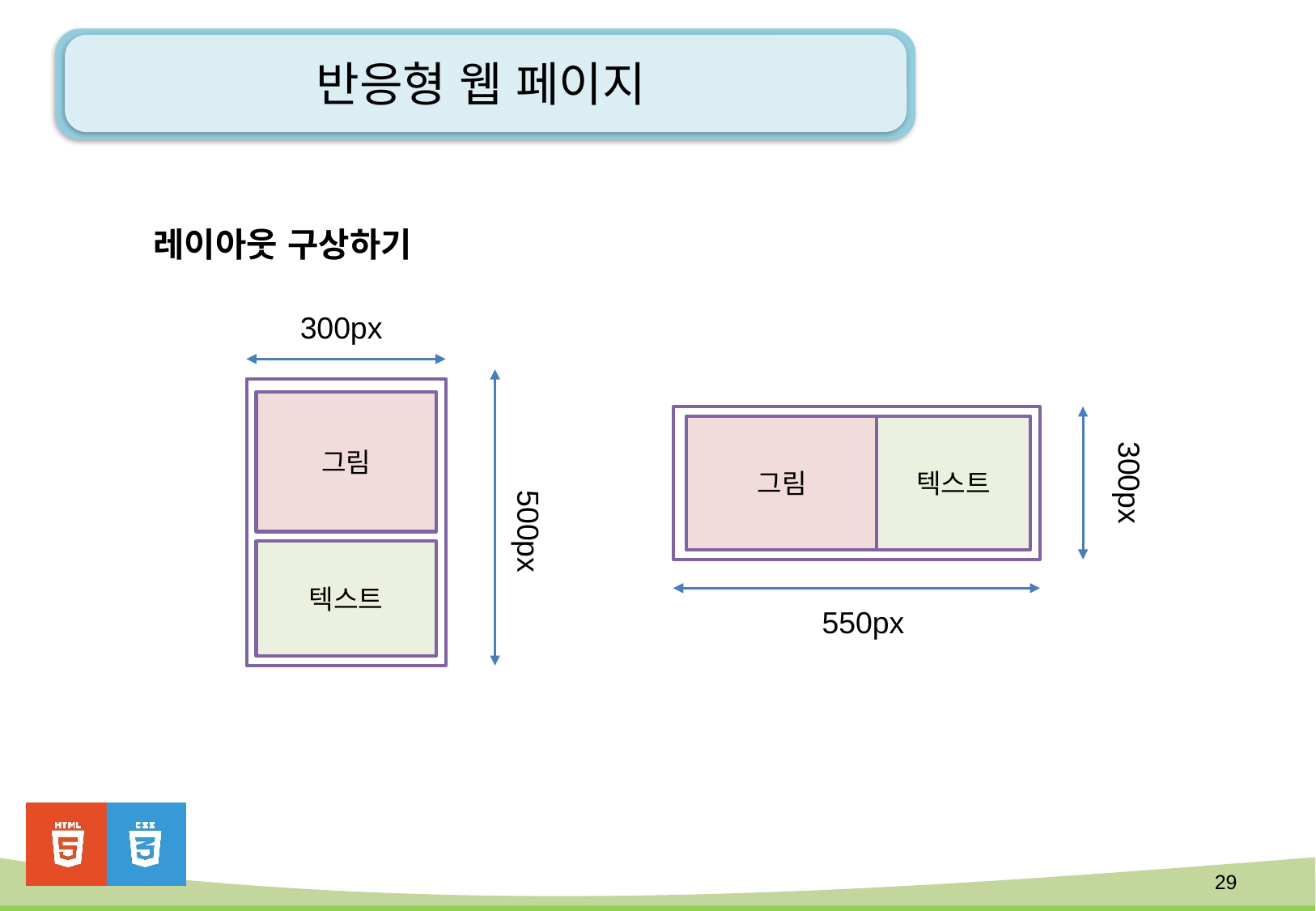

# 반응형 웹 페이지
레이아웃 구상하기
300px
그림

그림
텍스트

300px
500px
텍스트
550px
29